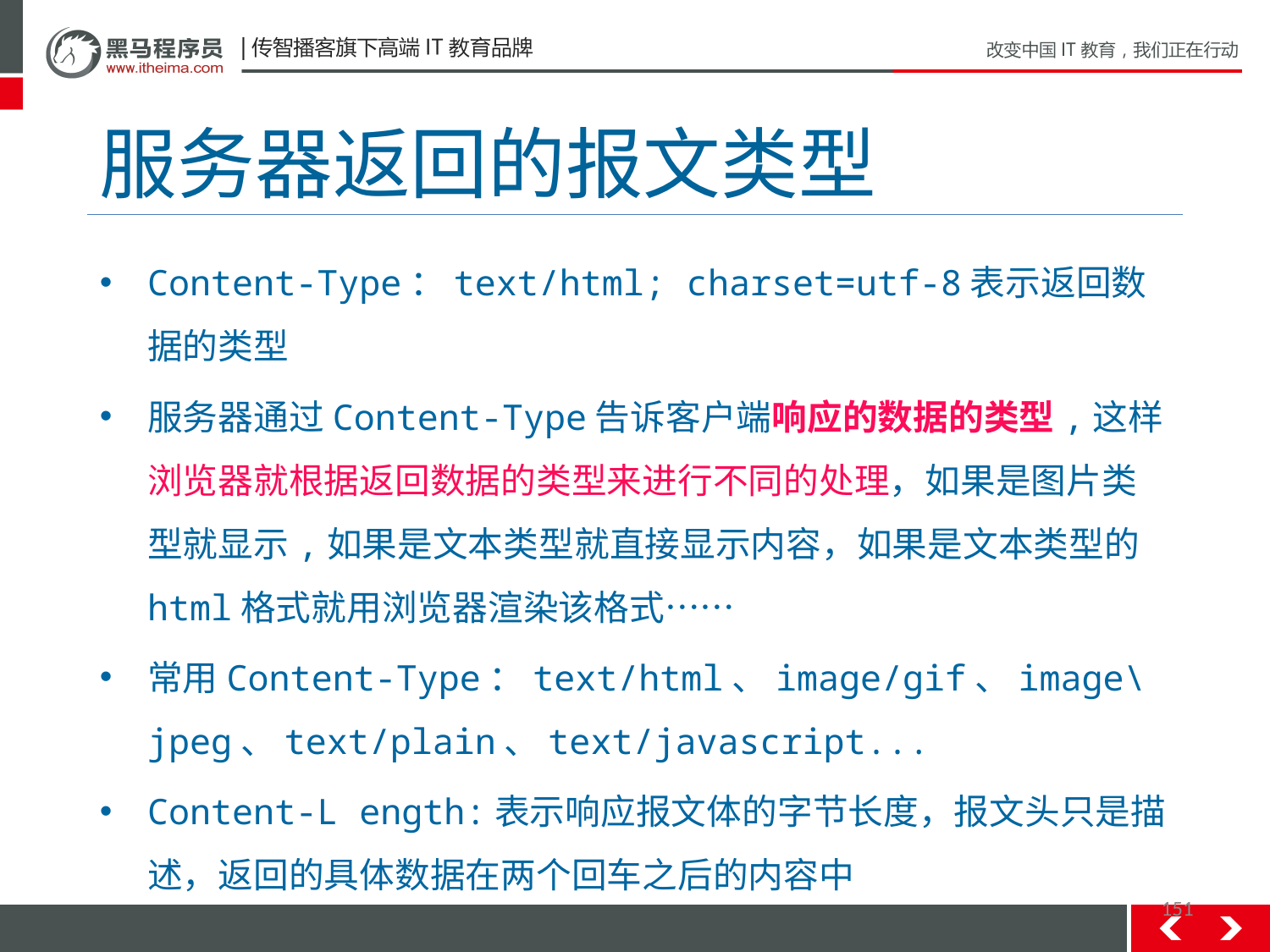

# 服务器返回的报文类型
Content-Type：text/html; charset=utf-8表示返回数据的类型
服务器通过Content-Type告诉客户端响应的数据的类型,这样浏览器就根据返回数据的类型来进行不同的处理，如果是图片类型就显示,如果是文本类型就直接显示内容，如果是文本类型的html格式就用浏览器渲染该格式……
常用Content-Type：text/html、image/gif、image\jpeg、text/plain、text/javascript...
Content-L ength:表示响应报文体的字节长度，报文头只是描述，返回的具体数据在两个回车之后的内容中
151